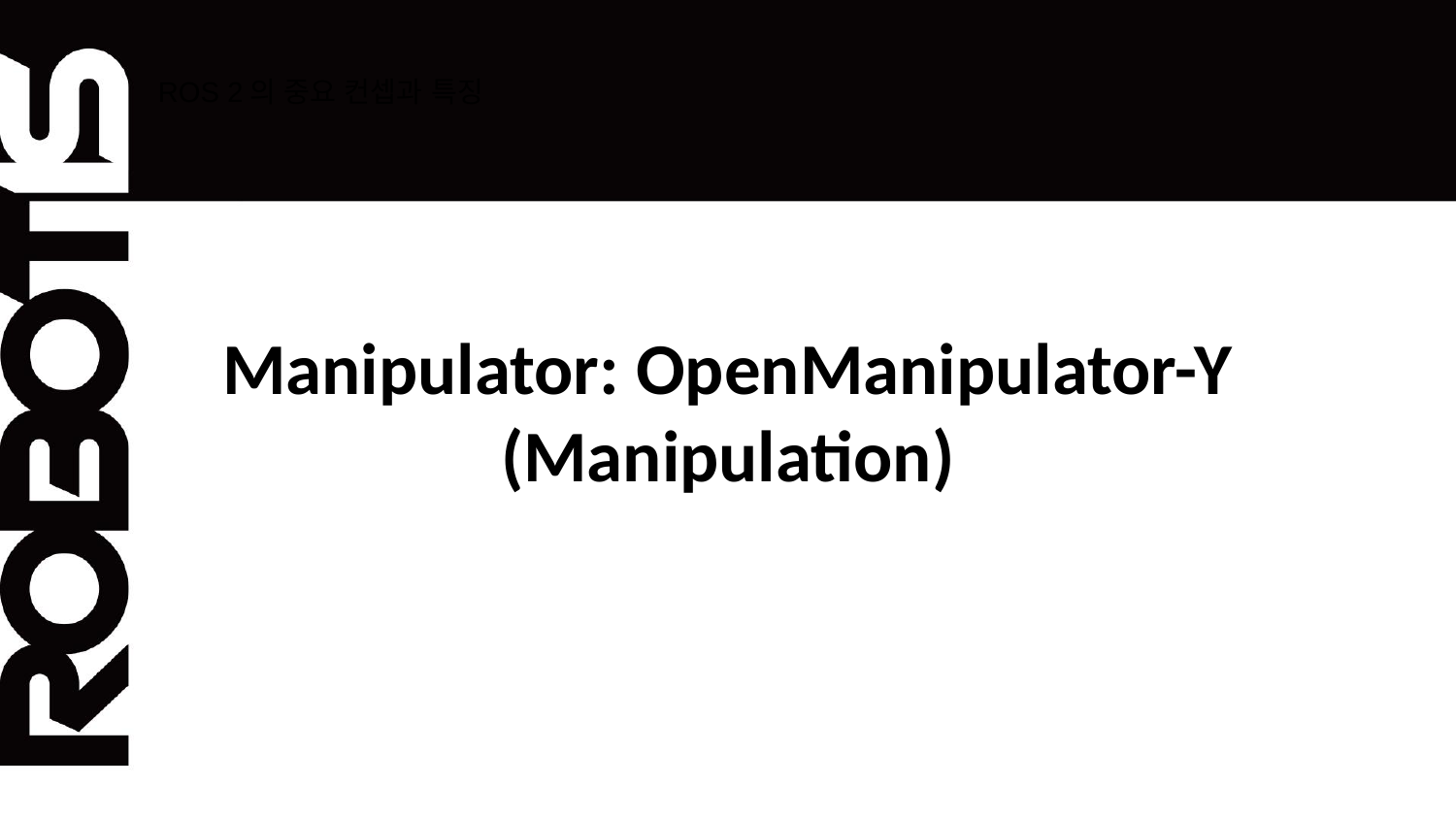

# ROS 2의 중요 컨셉과 특징
Manipulator: OpenManipulator-Y
(Manipulation)